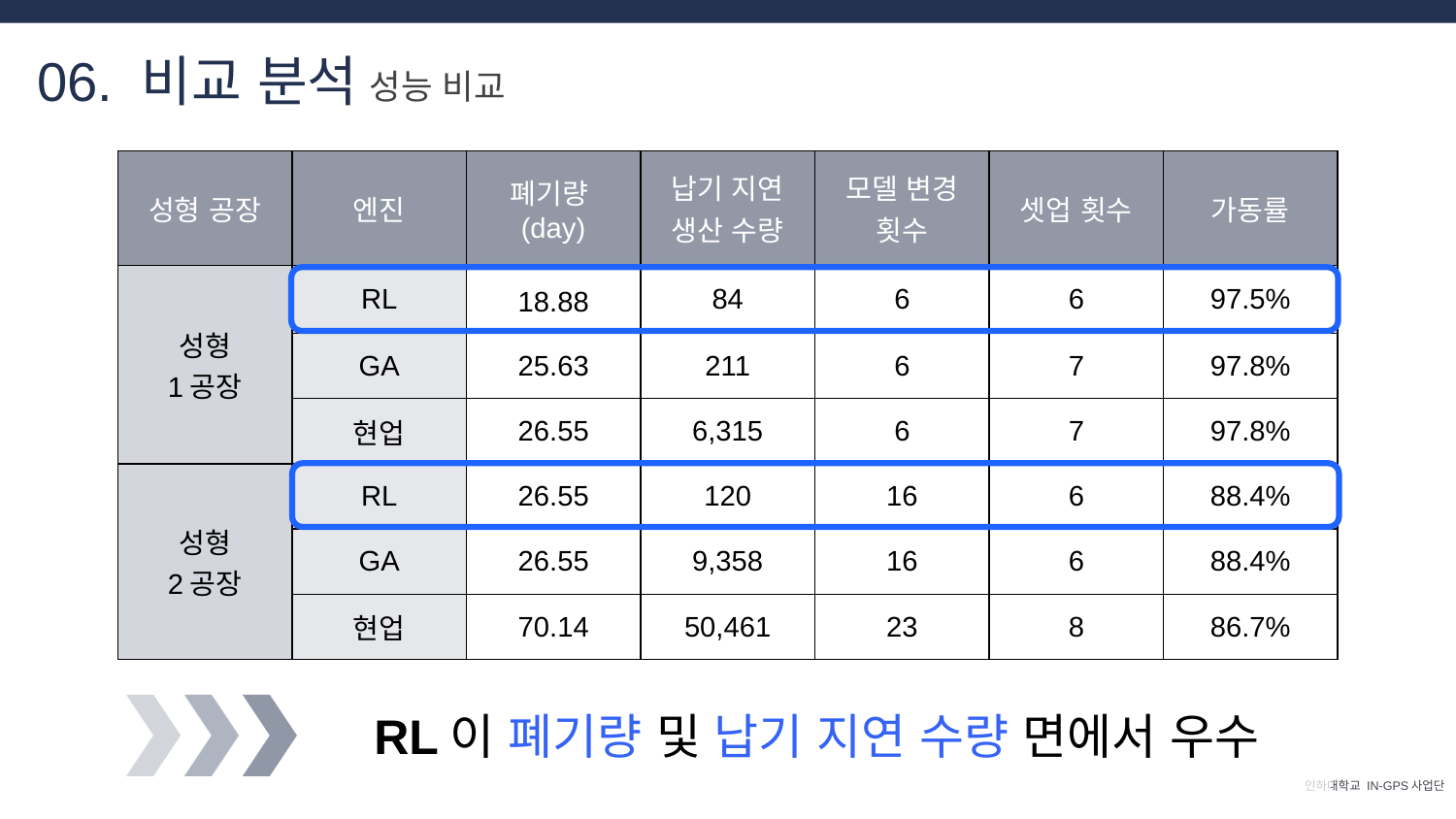

06. 비교 분석
성능 비교
| 성형 공장 | 엔진 | 폐기량 (day) | 납기 지연 생산 수량 | 모델 변경 횟수 | 셋업 횟수 | 가동률 |
| --- | --- | --- | --- | --- | --- | --- |
| 성형 1공장 | RL | 18.88 | 84 | 6 | 6 | 97.5% |
|  | GA | 25.63 | 211 | 6 | 7 | 97.8% |
|  | 현업 | 26.55 | 6,315 | 6 | 7 | 97.8% |
| 성형 2공장 | RL | 26.55 | 120 | 16 | 6 | 88.4% |
|  | GA | 26.55 | 9,358 | 16 | 6 | 88.4% |
|  | 현업 | 70.14 | 50,461 | 23 | 8 | 86.7% |

RL이 폐기량 및 납기 지연 수량 면에서 우수